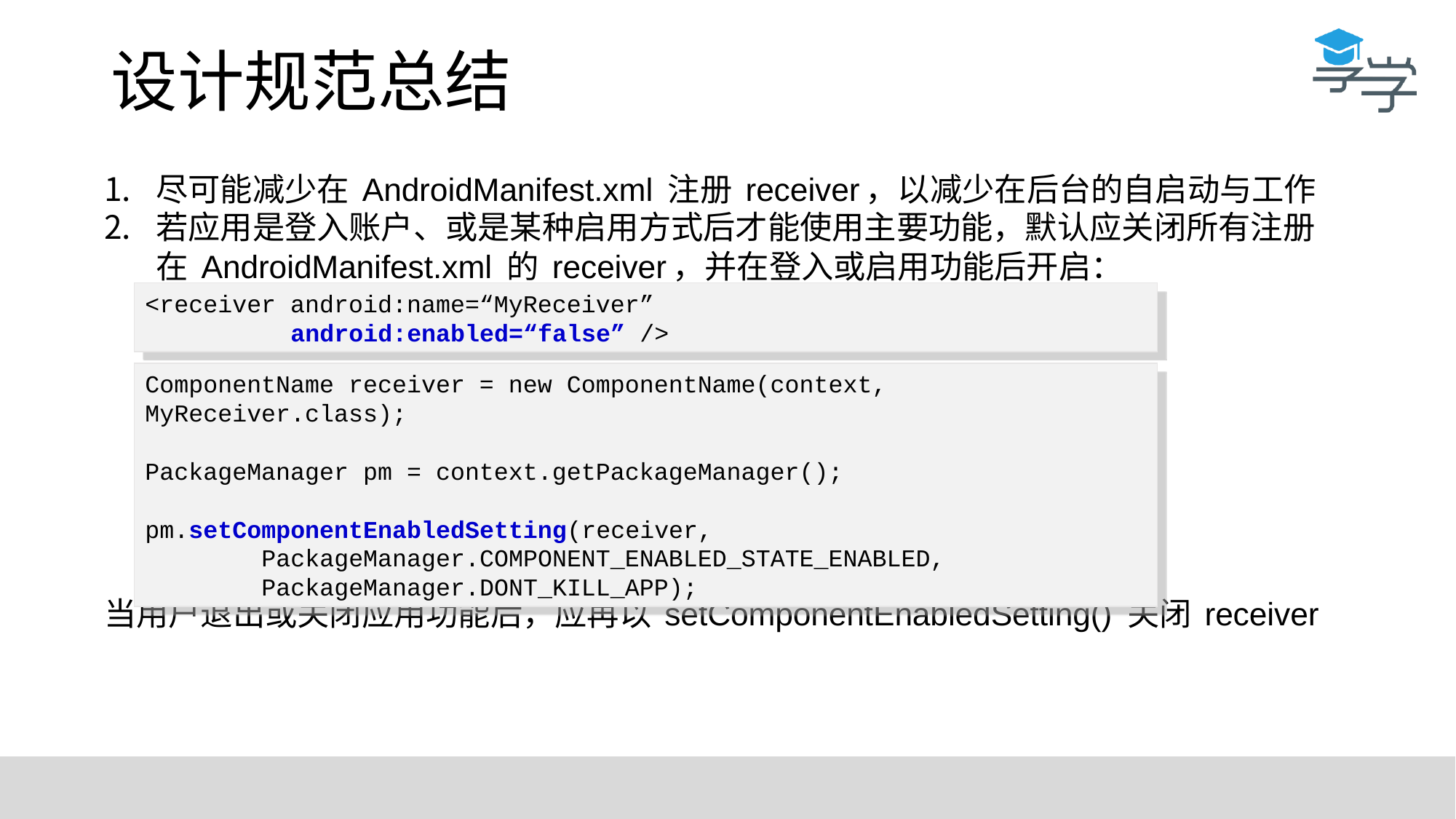

# 设计规范总结
尽可能减少在 AndroidManifest.xml 注册 receiver，以减少在后台的自启动与工作
若应用是登入账户、或是某种启用方式后才能使用主要功能，默认应关闭所有注册在 AndroidManifest.xml 的 receiver，并在登入或启用功能后开启：

当用户退出或关闭应用功能后，应再以 setComponentEnabledSetting() 关闭 receiver

<receiver android:name=“MyReceiver”
          android:enabled=“false” />
ComponentName receiver = new ComponentName(context, MyReceiver.class);

PackageManager pm = context.getPackageManager();

pm.setComponentEnabledSetting(receiver,
        PackageManager.COMPONENT_ENABLED_STATE_ENABLED,
        PackageManager.DONT_KILL_APP);
36